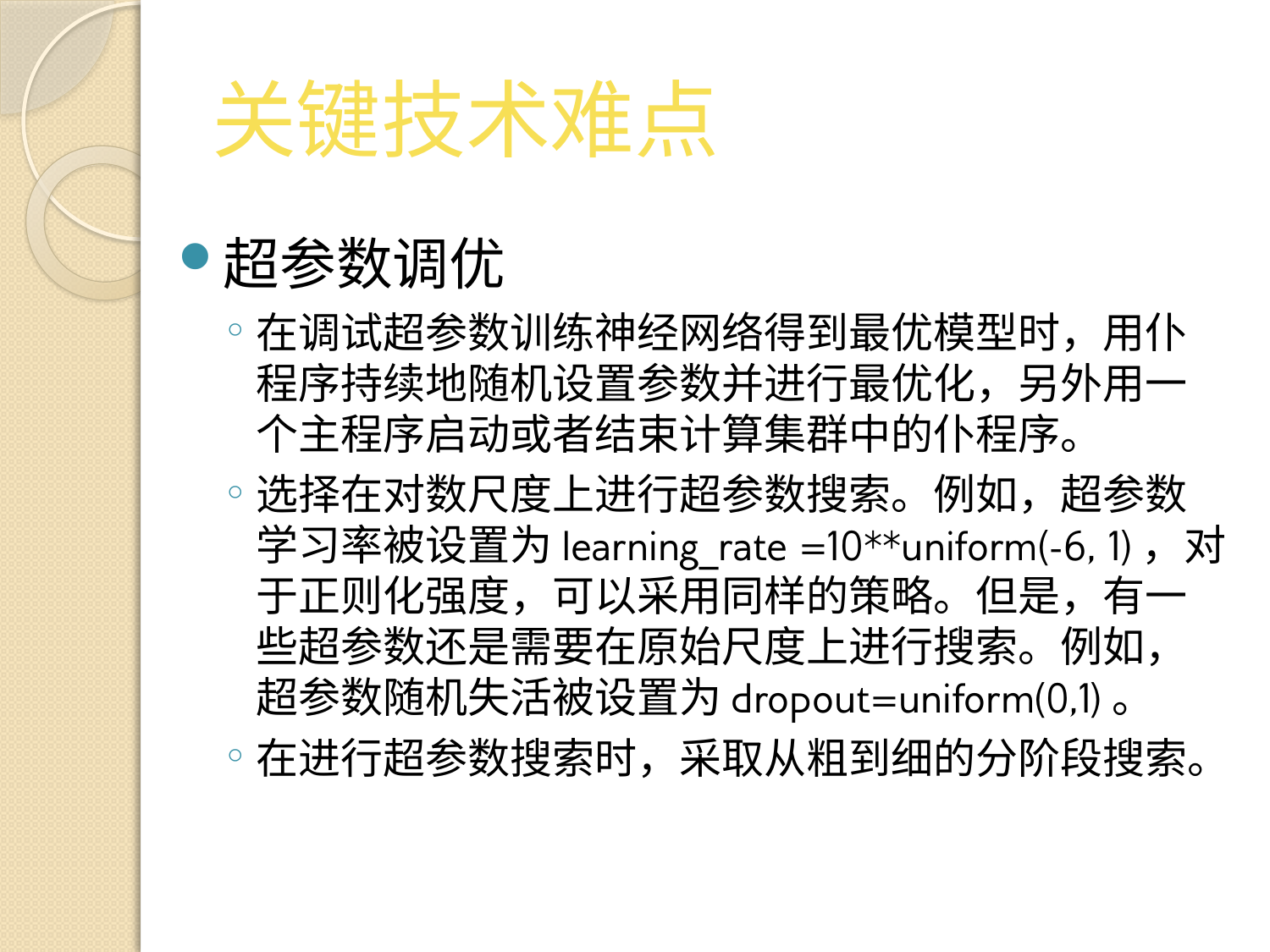

# 关键技术难点
超参数调优
在调试超参数训练神经网络得到最优模型时，用仆程序持续地随机设置参数并进行最优化，另外用一个主程序启动或者结束计算集群中的仆程序。
选择在对数尺度上进行超参数搜索。例如，超参数学习率被设置为learning_rate =10**uniform(-6, 1)，对于正则化强度，可以采用同样的策略。但是，有一些超参数还是需要在原始尺度上进行搜索。例如，超参数随机失活被设置为dropout=uniform(0,1)。
在进行超参数搜索时，采取从粗到细的分阶段搜索。